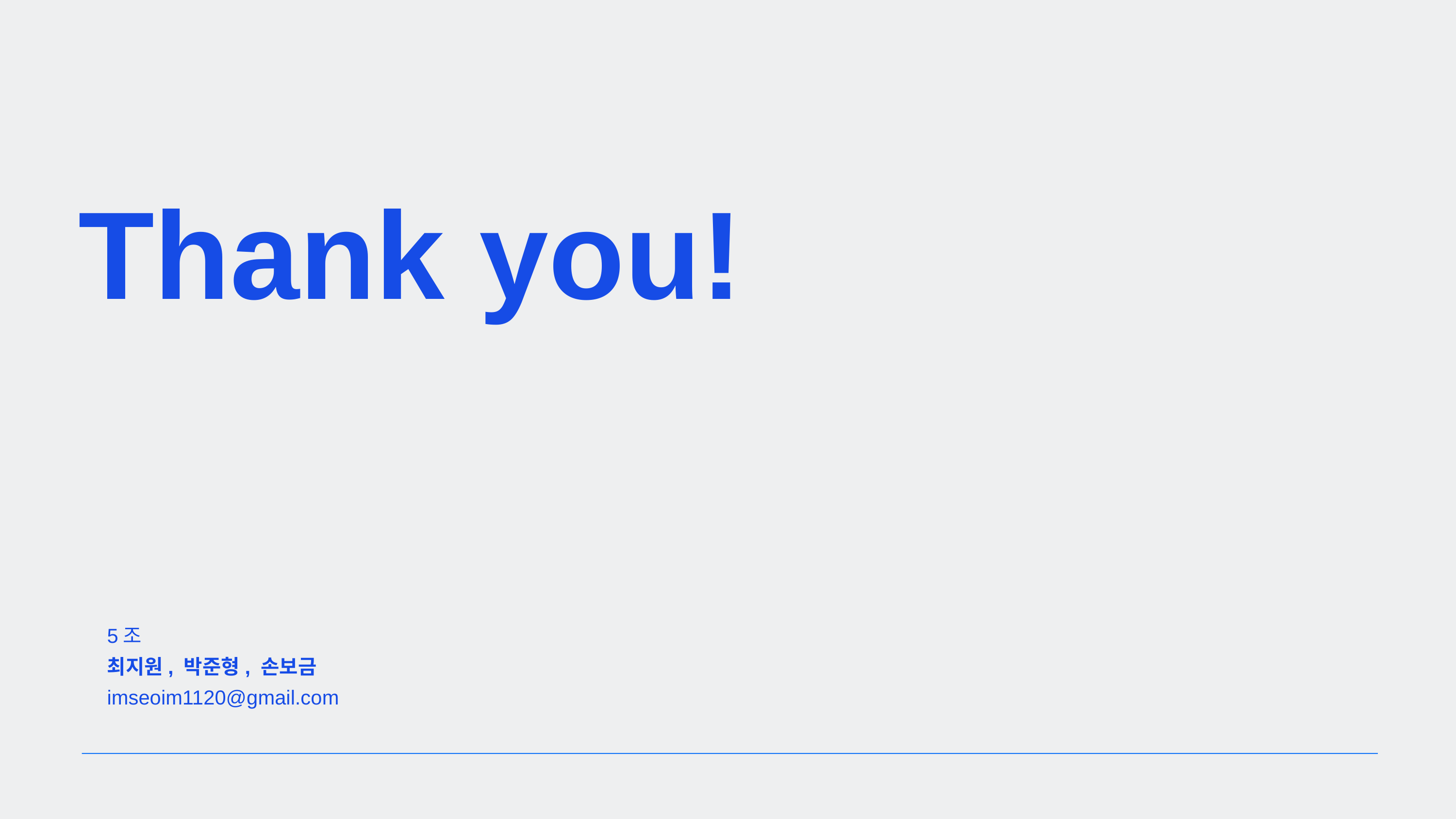

Thank you!
5조
최지원, 박준형, 손보금
imseoim1120@gmail.com